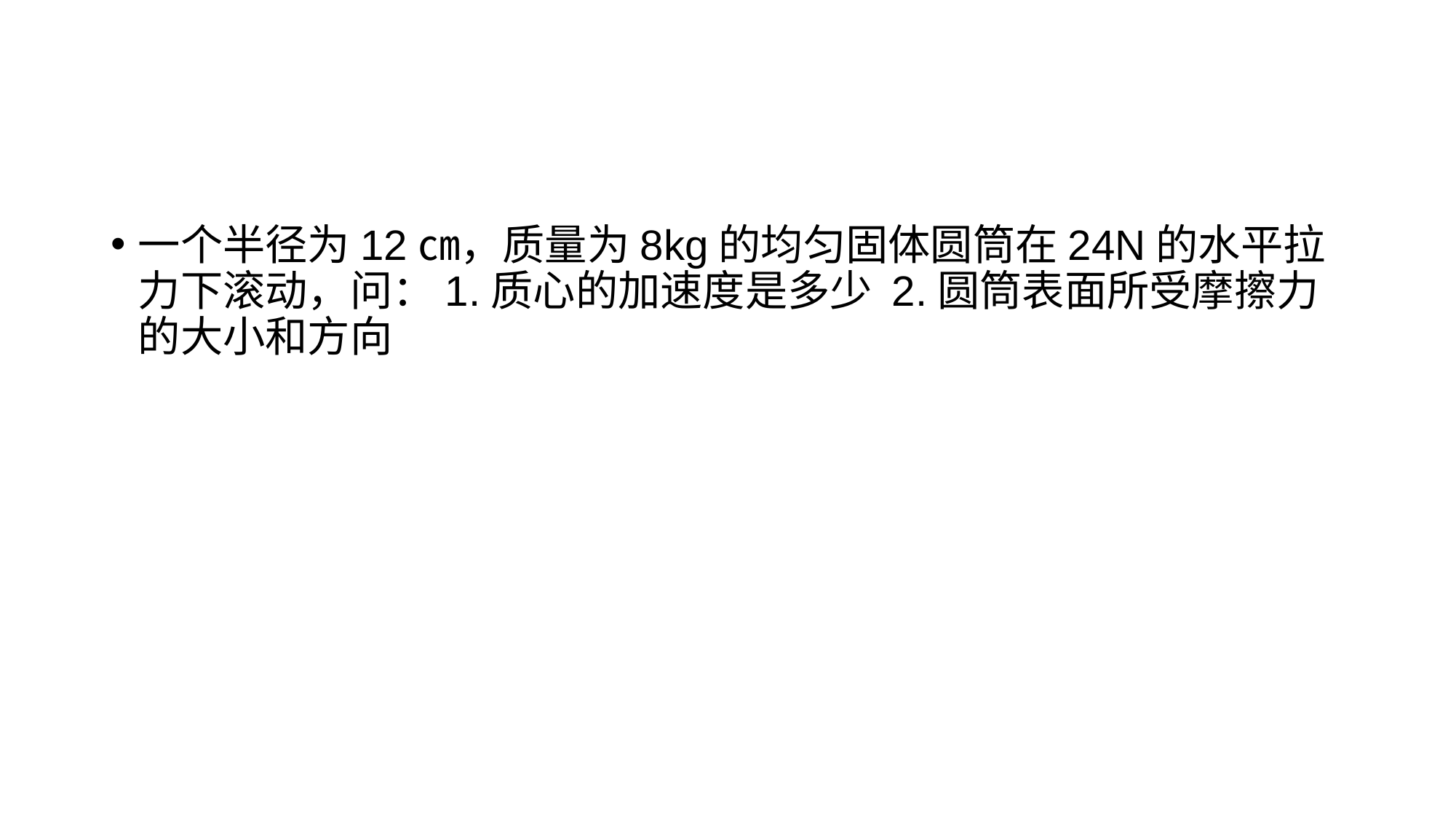

#
一个半径为12㎝，质量为8kg的均匀固体圆筒在24N的水平拉力下滚动，问：1.质心的加速度是多少 2.圆筒表面所受摩擦力的大小和方向